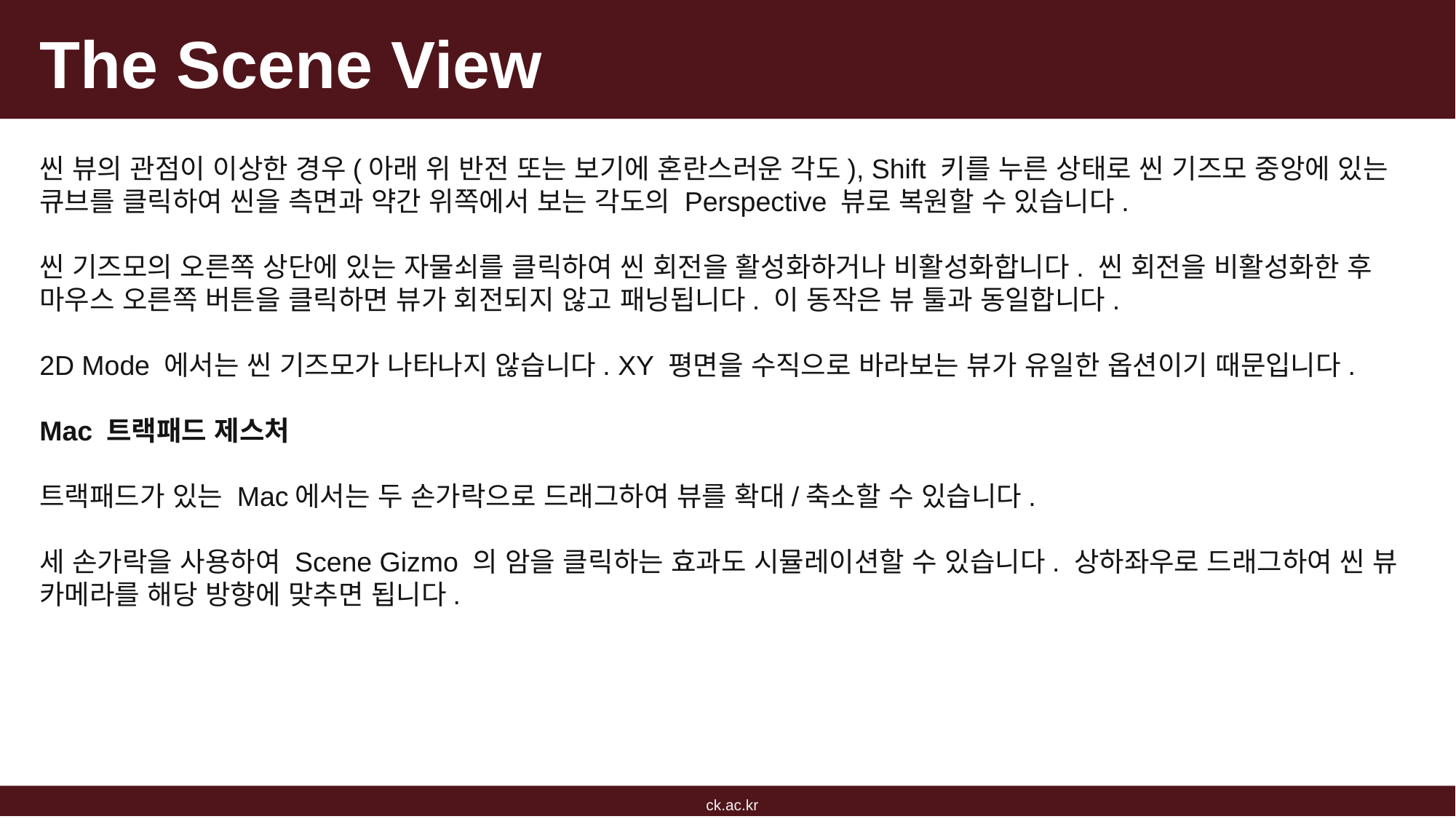

# The Scene View
씬 뷰의 관점이 이상한 경우(아래 위 반전 또는 보기에 혼란스러운 각도), Shift 키를 누른 상태로 씬 기즈모 중앙에 있는 큐브를 클릭하여 씬을 측면과 약간 위쪽에서 보는 각도의 Perspective 뷰로 복원할 수 있습니다.

씬 기즈모의 오른쪽 상단에 있는 자물쇠를 클릭하여 씬 회전을 활성화하거나 비활성화합니다. 씬 회전을 비활성화한 후 마우스 오른쪽 버튼을 클릭하면 뷰가 회전되지 않고 패닝됩니다. 이 동작은 뷰 툴과 동일합니다.

2D Mode 에서는 씬 기즈모가 나타나지 않습니다. XY 평면을 수직으로 바라보는 뷰가 유일한 옵션이기 때문입니다.

Mac 트랙패드 제스처

트랙패드가 있는 Mac에서는 두 손가락으로 드래그하여 뷰를 확대/축소할 수 있습니다.

세 손가락을 사용하여 Scene Gizmo 의 암을 클릭하는 효과도 시뮬레이션할 수 있습니다. 상하좌우로 드래그하여 씬 뷰 카메라를 해당 방향에 맞추면 됩니다.
ck.ac.kr